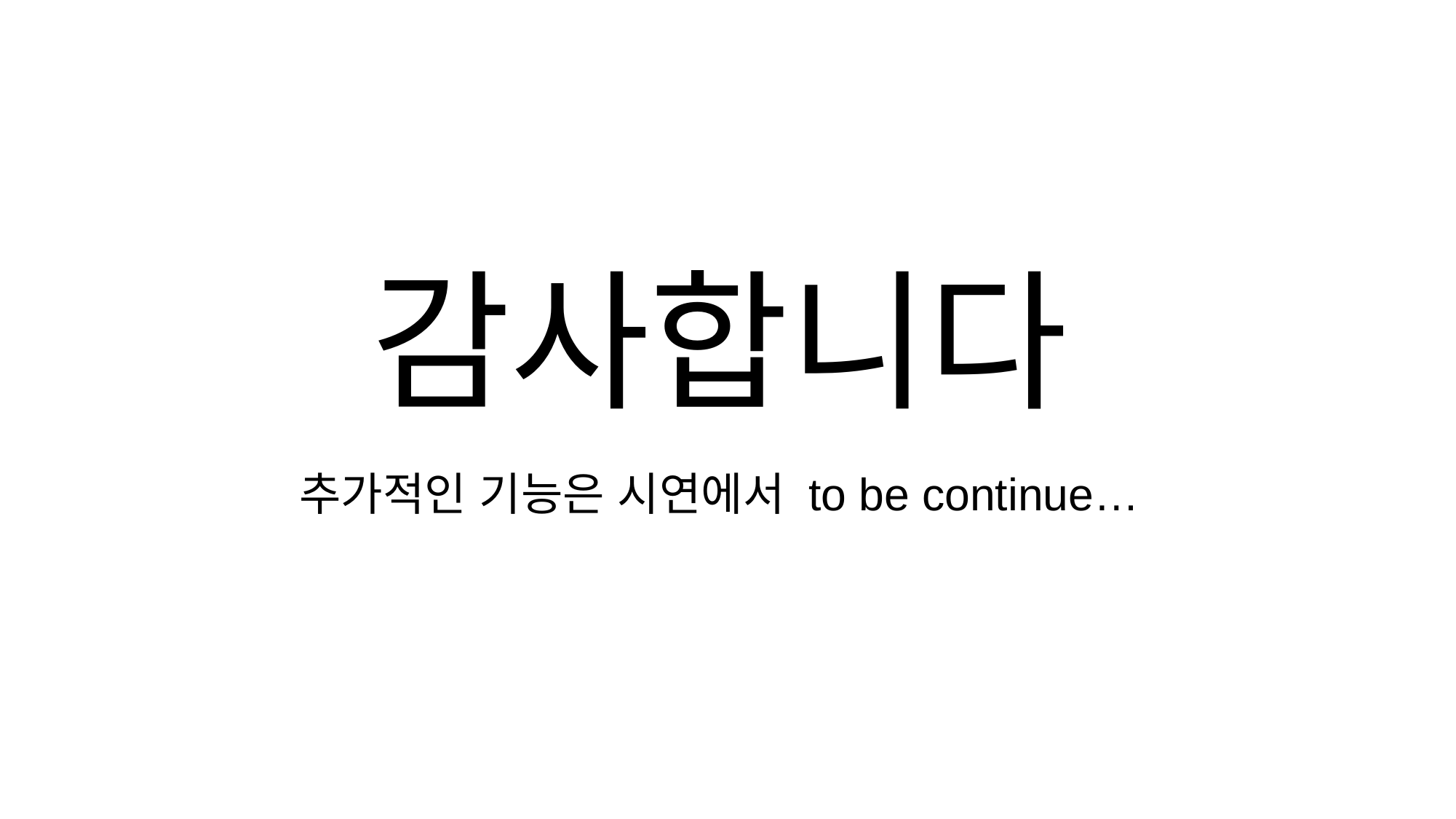

감사합니다
추가적인 기능은 시연에서 to be continue…